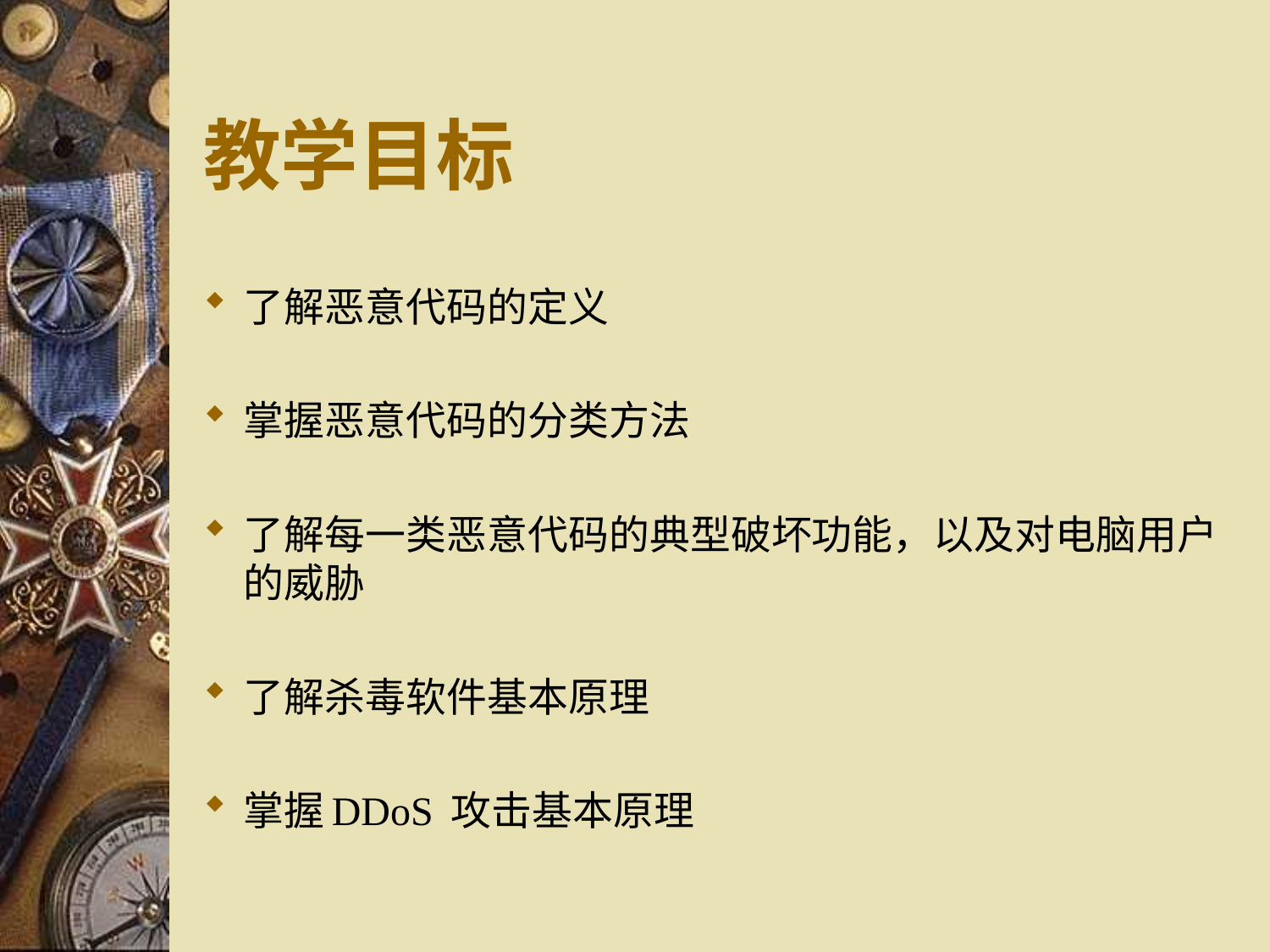

# 教学目标
了解恶意代码的定义

掌握恶意代码的分类方法

了解每一类恶意代码的典型破坏功能，以及对电脑用户的威胁

了解杀毒软件基本原理

掌握DDoS 攻击基本原理